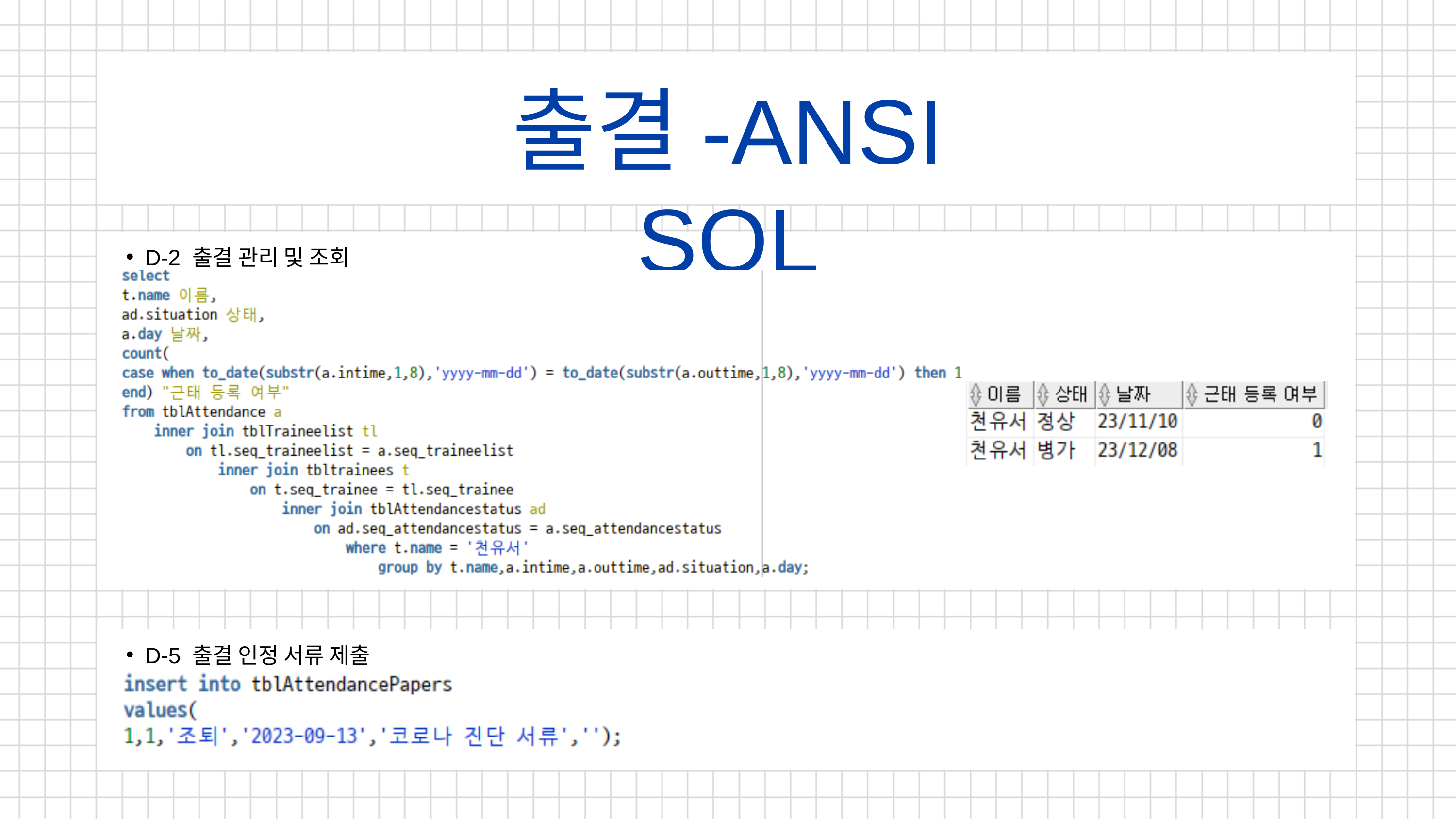

출결-ANSI SQL

D-2 출결 관리 및 조회

D-5 출결 인정 서류 제출